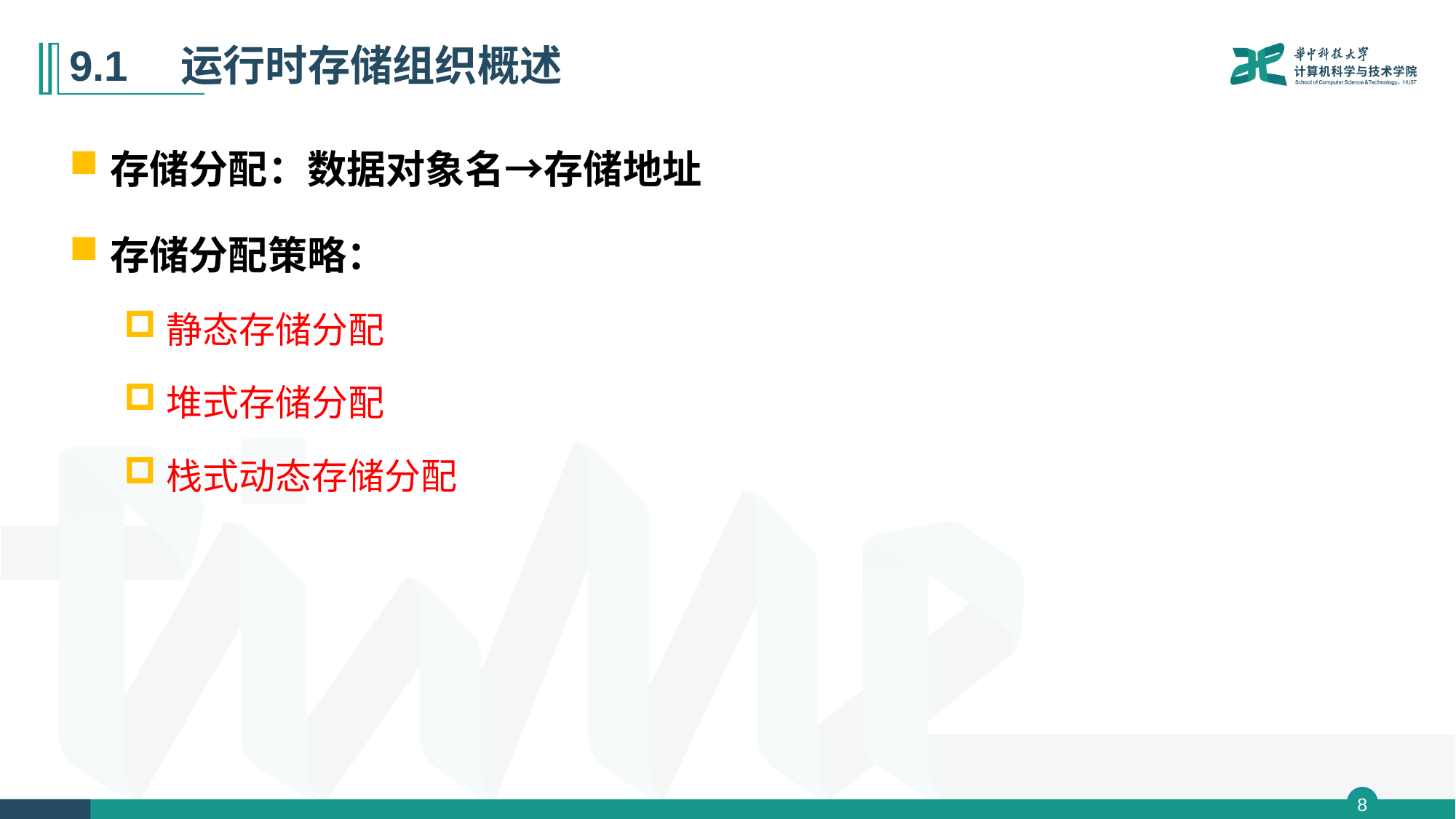

# 9.1　运行时存储组织概述
存储分配：数据对象名→存储地址
存储分配策略：
静态存储分配
堆式存储分配
栈式动态存储分配